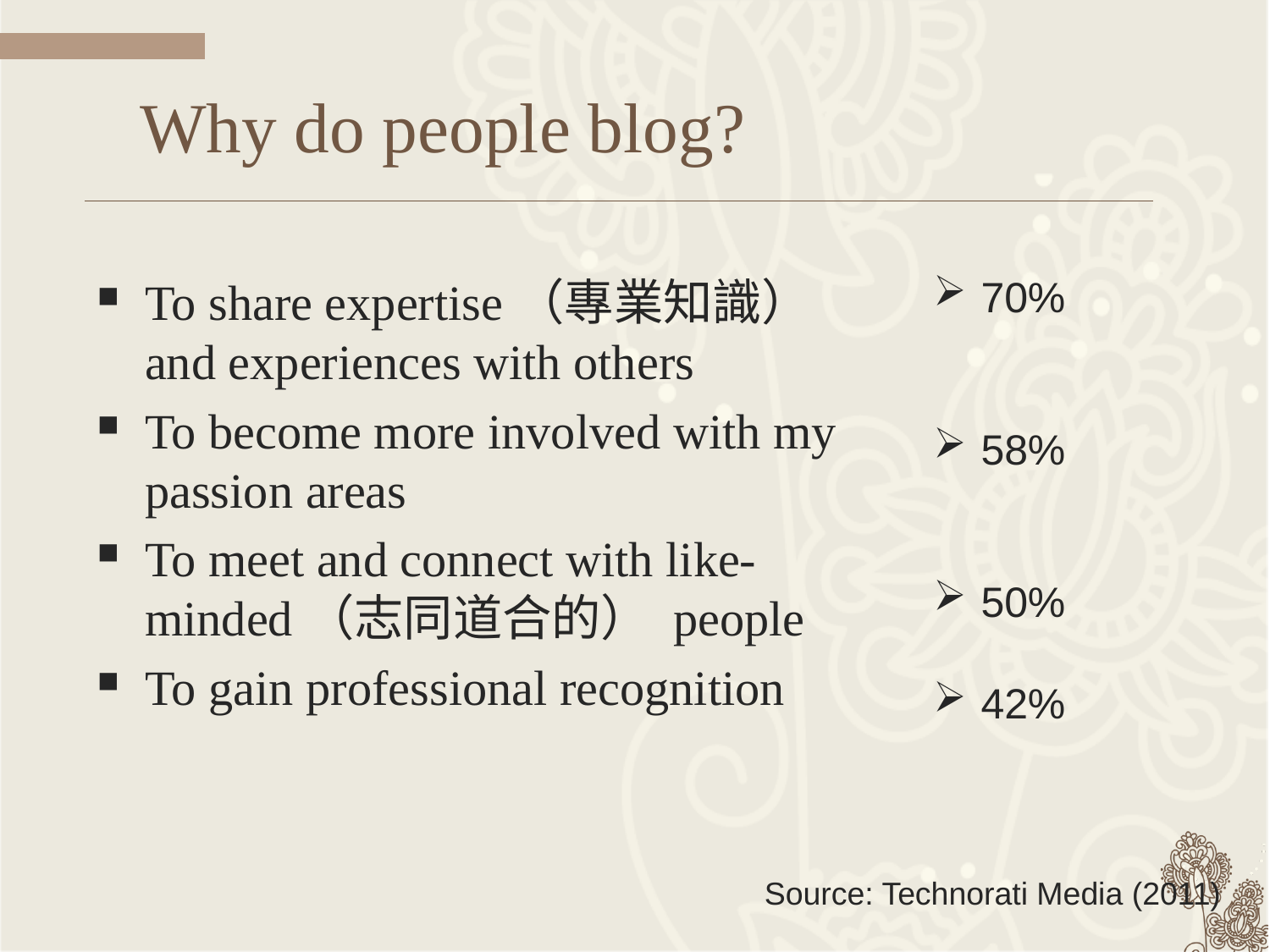

# Why do people blog?
To share expertise（專業知識） and experiences with others
To become more involved with my passion areas
To meet and connect with like-minded（志同道合的） people
To gain professional recognition
70%

58%

50%

42%
Source: Technorati Media (2011)